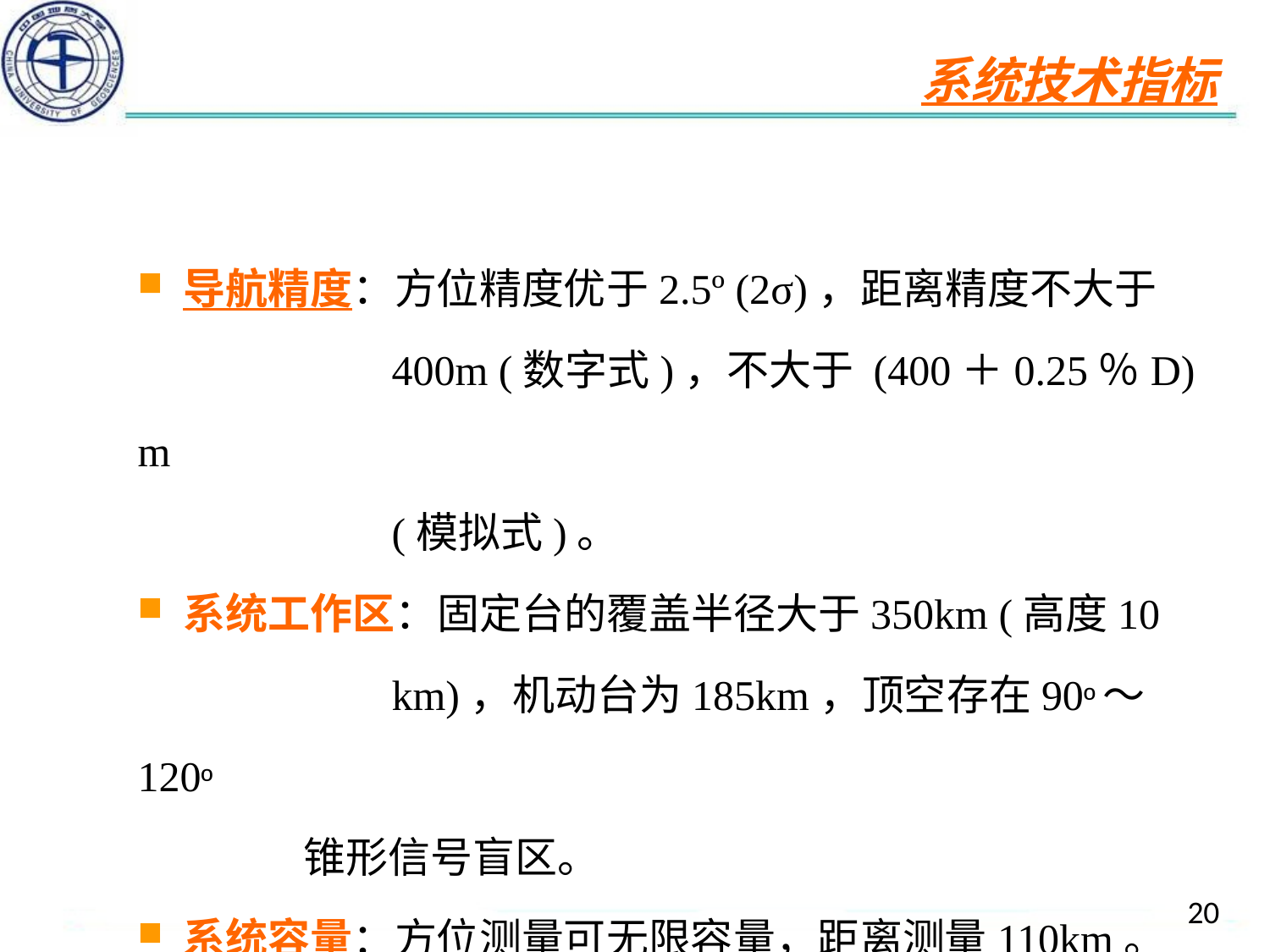

系统技术指标
 导航精度：方位精度优于2.5º (2σ)，距离精度不大于
                        400m (数字式)，不大于 (400＋0.25％D) m
                        (模拟式)。
 系统工作区：固定台的覆盖半径大于350km (高度10
                        km)，机动台为185km，顶空存在90º～120º
                      锥形信号盲区。
 系统容量：方位测量可无限容量，距离测量110km。
20